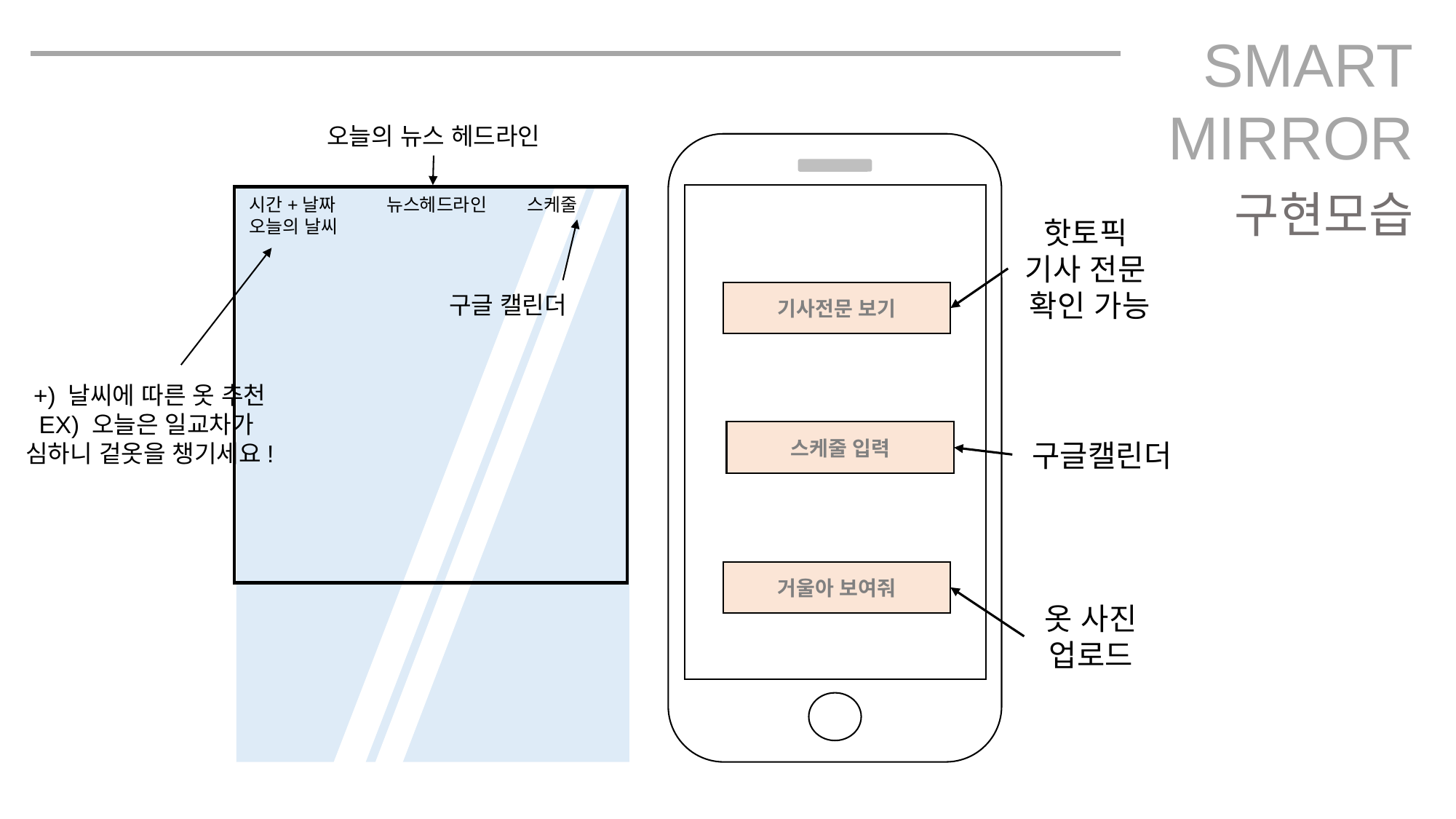

SMART
MIRROR
오늘의 뉴스 헤드라인

기사전문 보기
스케줄 입력
거울아 보여줘
구현모습

시간+날짜          뉴스헤드라인        스케줄
오늘의 날씨

핫토픽
기사 전문
확인 가능
구글 캘린더
+) 날씨에 따른 옷 추천
EX) 오늘은 일교차가
심하니 겉옷을 챙기세요!
구글캘린더
옷 사진 업로드